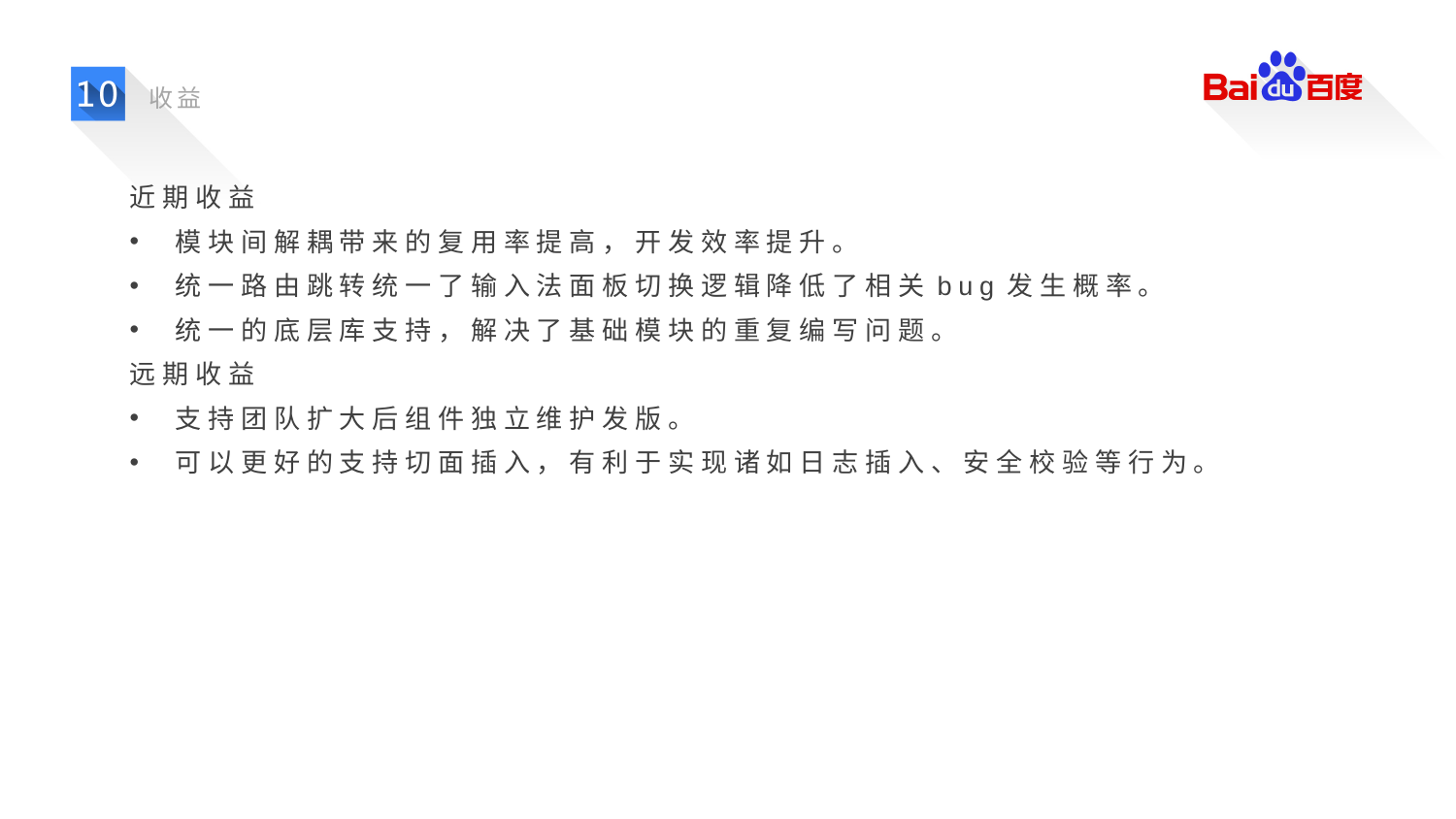

收益
近期收益
模块间解耦带来的复用率提高，开发效率提升。
统一路由跳转统一了输入法面板切换逻辑降低了相关bug发生概率。
统一的底层库支持，解决了基础模块的重复编写问题。
远期收益
支持团队扩大后组件独立维护发版。
可以更好的支持切面插入，有利于实现诸如日志插入、安全校验等行为。